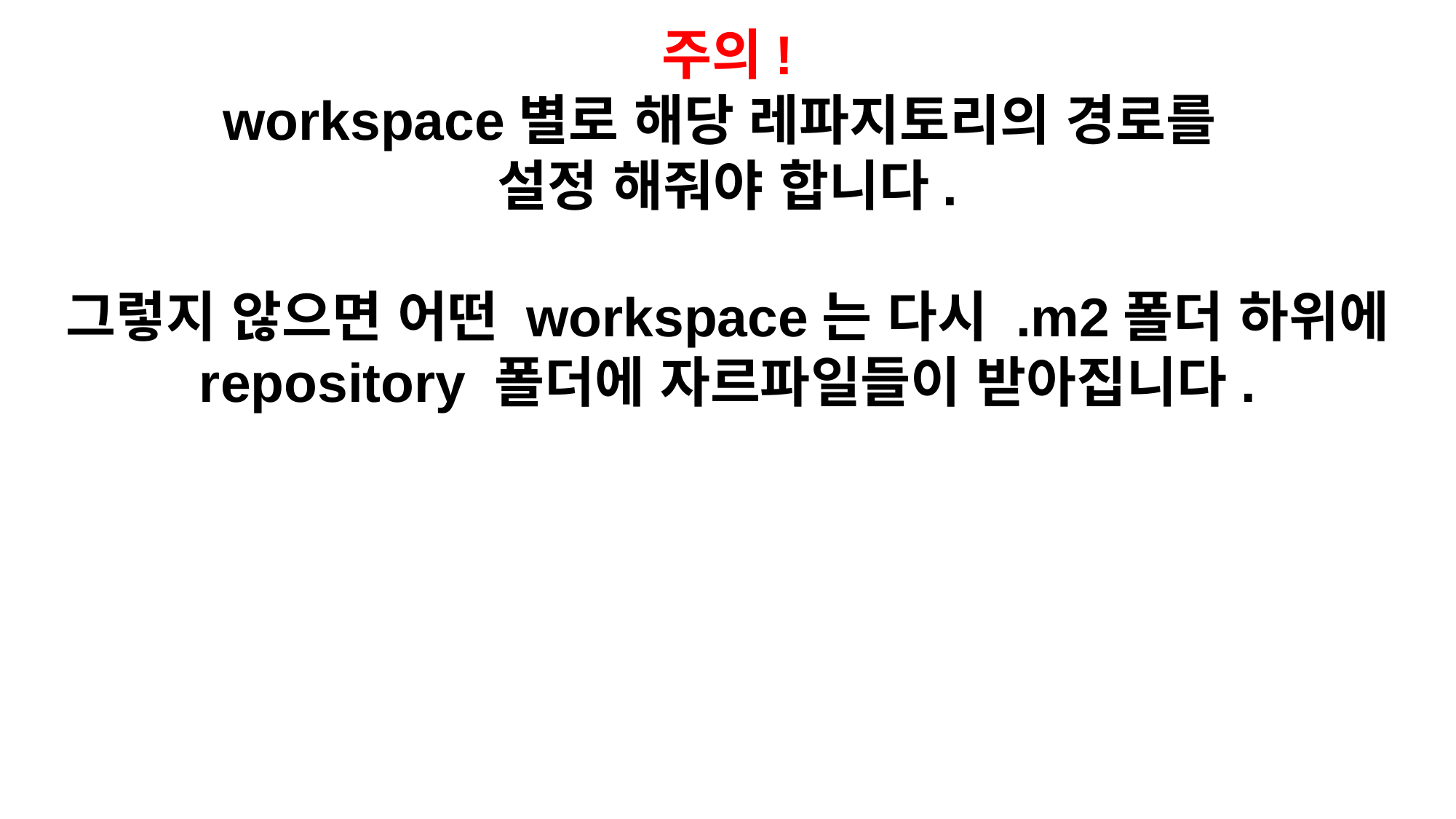

주의!
workspace별로 해당 레파지토리의 경로를
설정 해줘야 합니다.

그렇지 않으면 어떤 workspace는 다시 .m2폴더 하위에 repository 폴더에 자르파일들이 받아집니다.